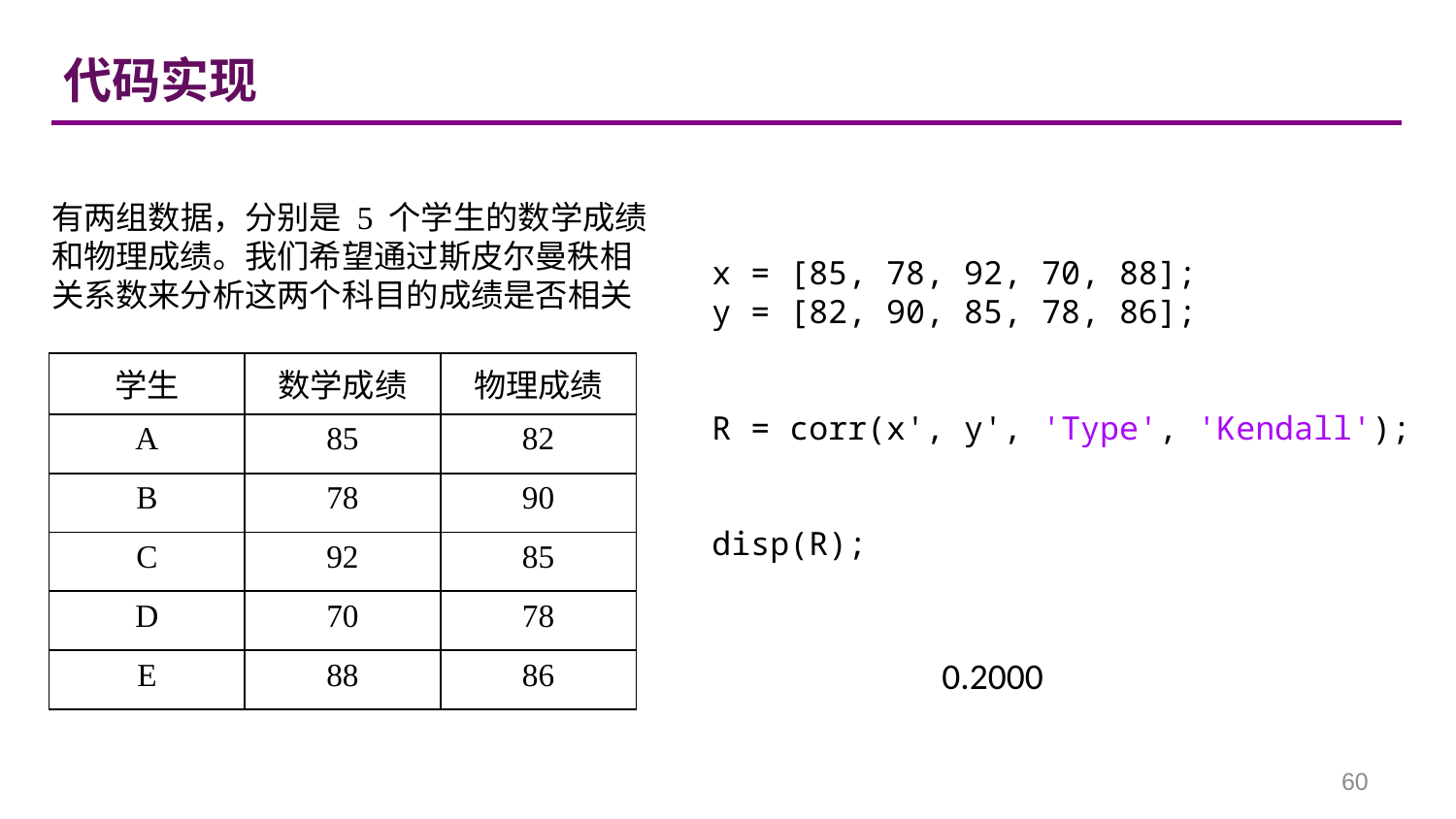

代码实现

有两组数据，分别是 5 个学生的数学成绩和物理成绩。我们希望通过斯皮尔曼秩相关系数来分析这两个科目的成绩是否相关
x = [85, 78, 92, 70, 88];
y = [82, 90, 85, 78, 86];

R = corr(x', y', 'Type', 'Kendall');

disp(R);
| 学生 | 数学成绩 | 物理成绩 |
| --- | --- | --- |
| A | 85 | 82 |
| B | 78 | 90 |
| C | 92 | 85 |
| D | 70 | 78 |
| E | 88 | 86 |
0.2000
60